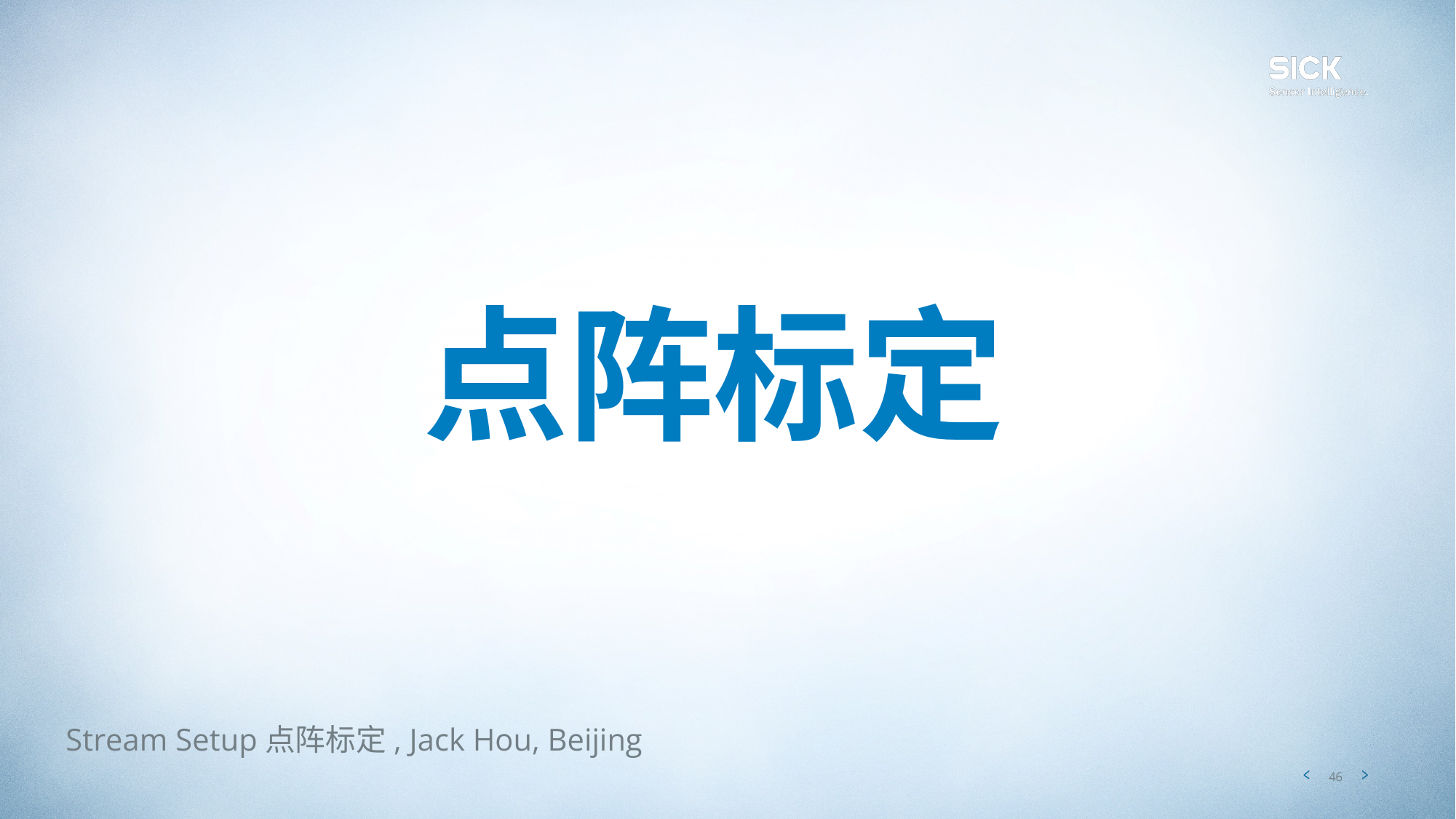

# 点阵标定
Stream Setup点阵标定, Jack Hou, Beijing
46